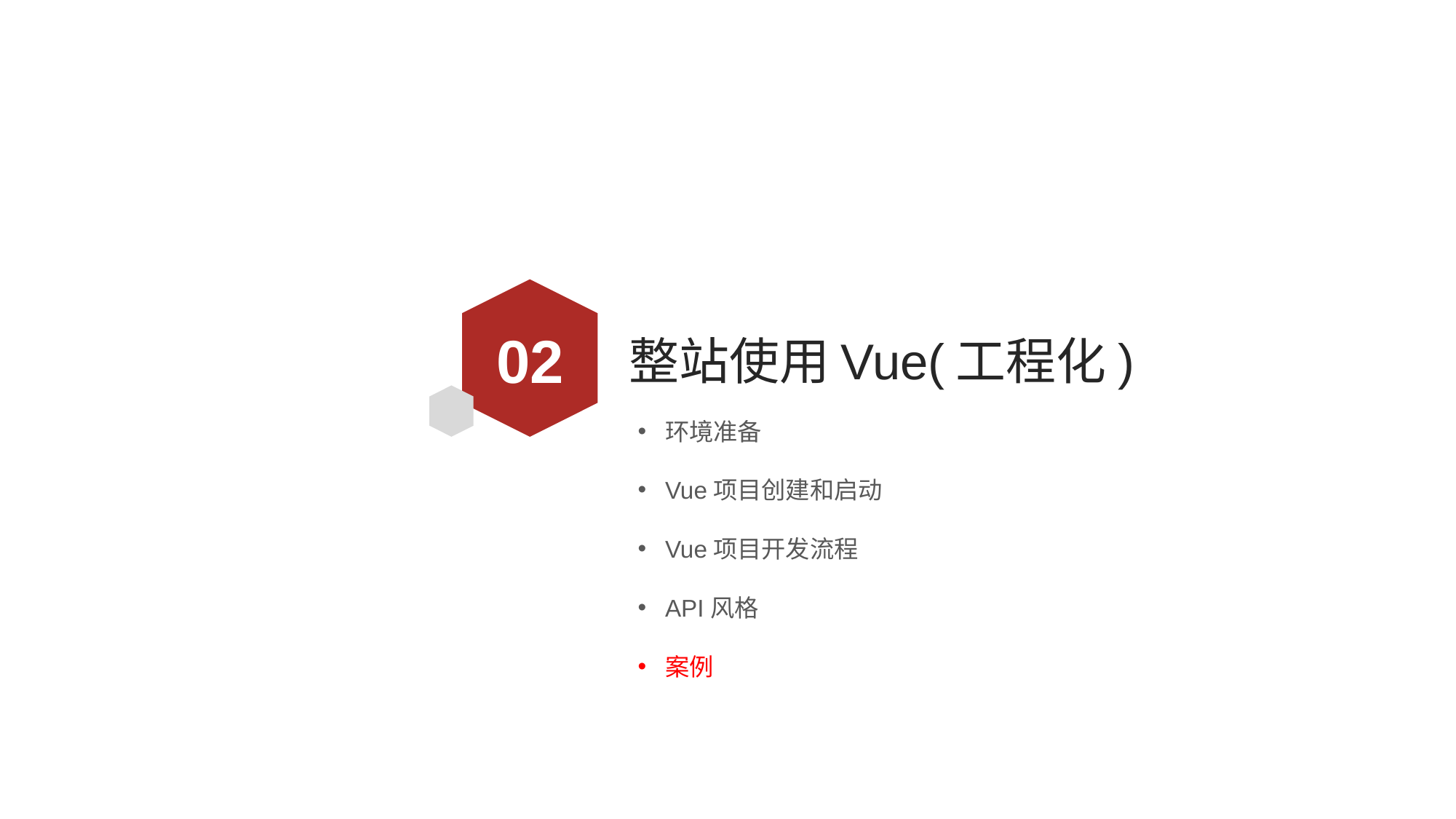

02
# 整站使用Vue(工程化)
环境准备
Vue项目创建和启动
Vue项目开发流程
API风格
案例